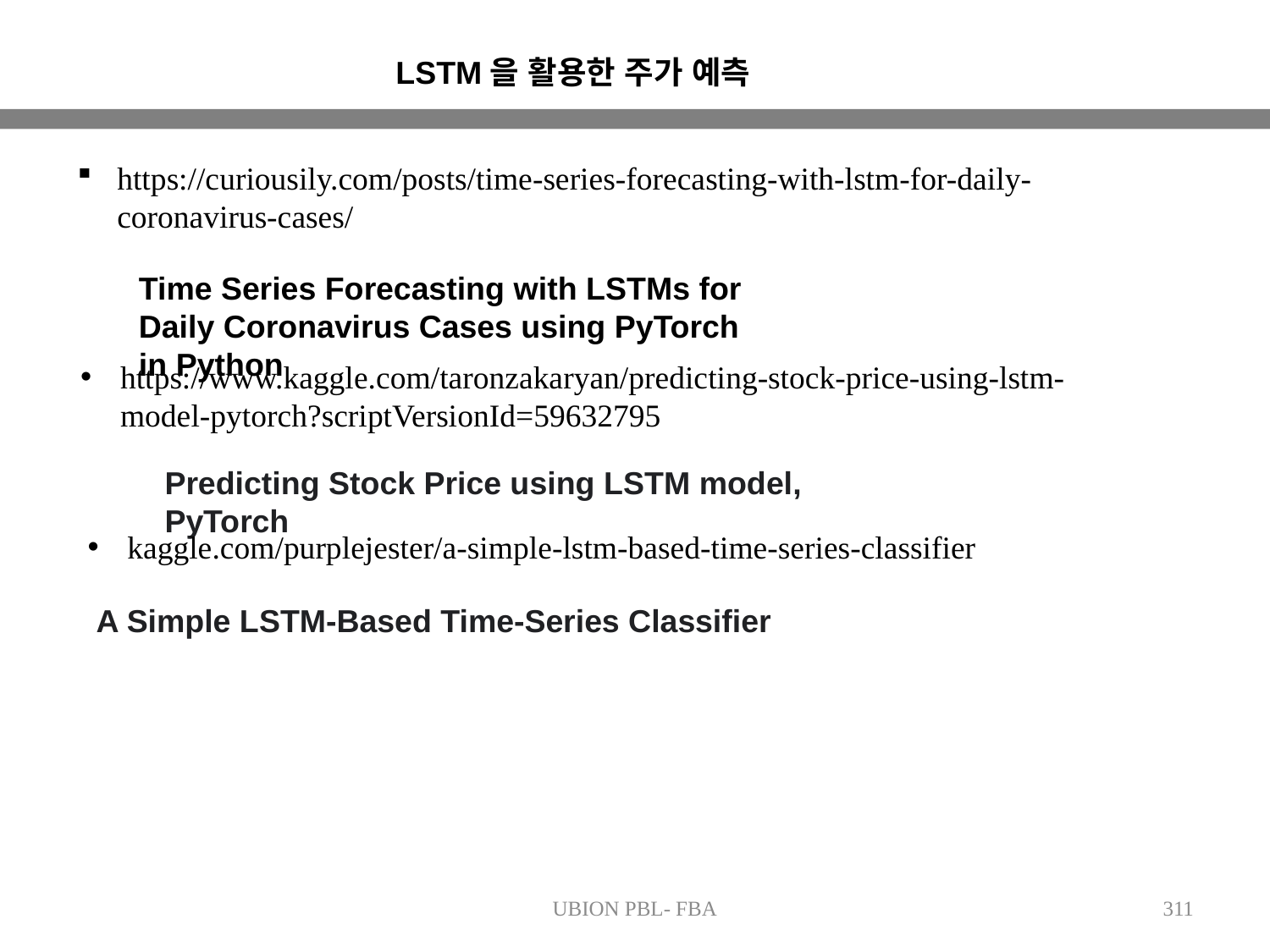

LSTM을 활용한 주가 예측

https://curiousily.com/posts/time-series-forecasting-with-lstm-for-daily-coronavirus-cases/
Time Series Forecasting with LSTMs for Daily Coronavirus Cases using PyTorch in Python
https://www.kaggle.com/taronzakaryan/predicting-stock-price-using-lstm-model-pytorch?scriptVersionId=59632795
Predicting Stock Price using LSTM model, PyTorch
kaggle.com/purplejester/a-simple-lstm-based-time-series-classifier
A Simple LSTM-Based Time-Series Classifier
UBION PBL- FBA
311